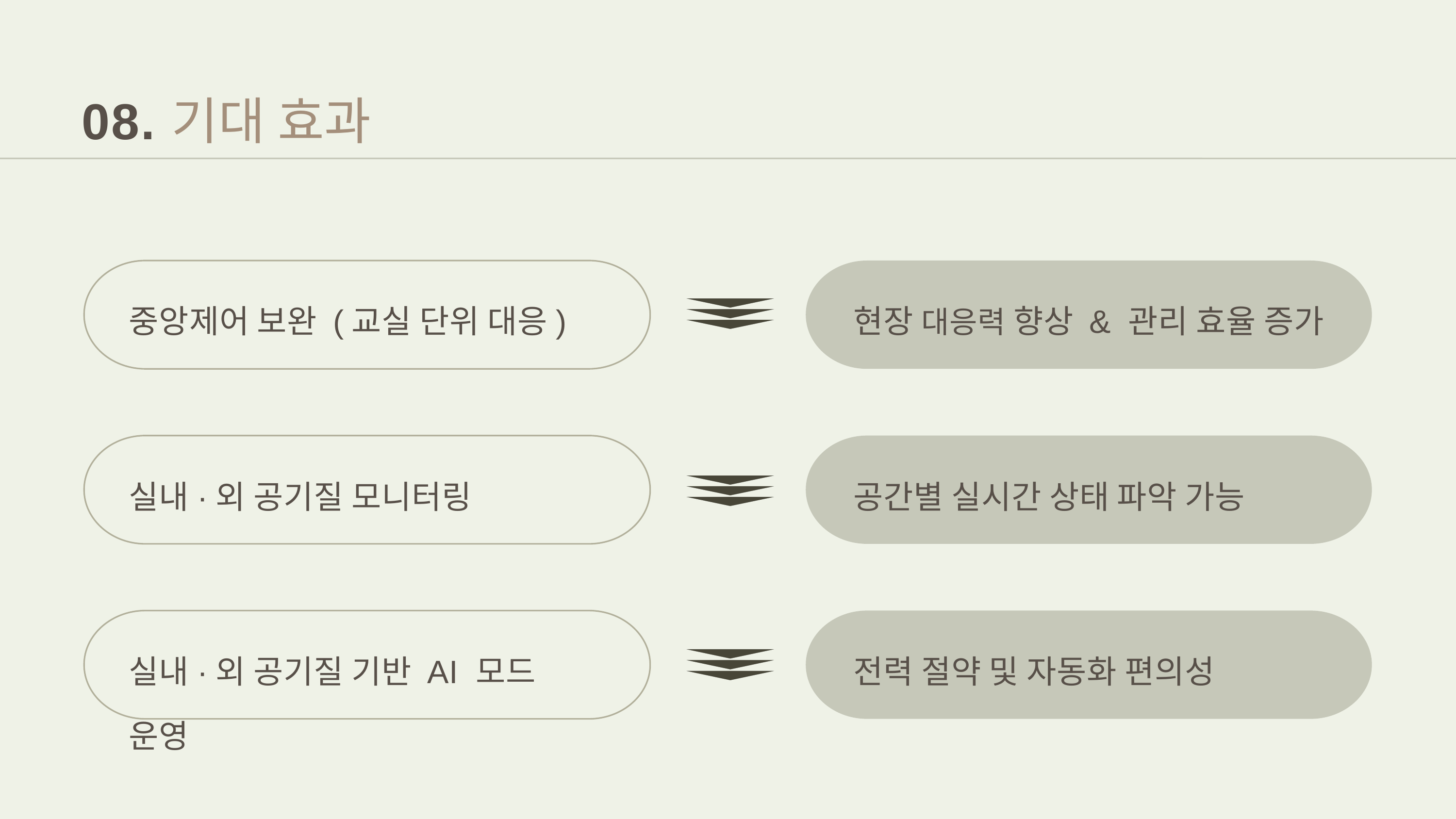

08.
기대 효과

중앙제어 보완 (교실 단위 대응)
현장 대응력 향상 & 관리 효율 증가

실내·외 공기질 모니터링
공간별 실시간 상태 파악 가능

실내·외 공기질 기반 AI 모드 운영
전력 절약 및 자동화 편의성